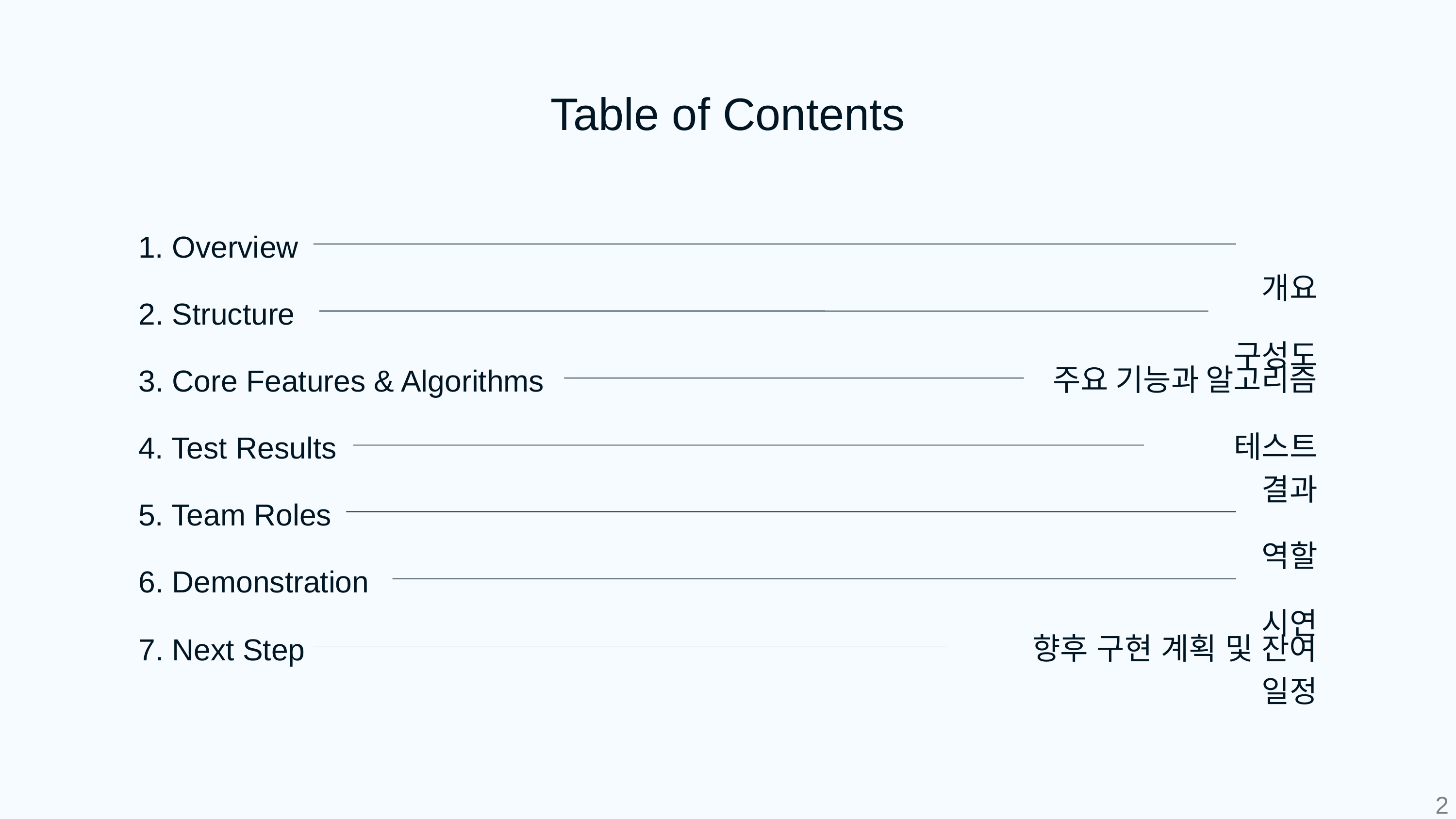

Table of Contents
   개요
1. Overview

   구성도
2. Structure

   주요 기능과 알고리즘
3. Core Features & Algorithms

   테스트 결과
4. Test Results

   역할
5. Team Roles

   시연
6. Demonstration

   향후 구현 계획 및 잔여 일정
7. Next Step

2